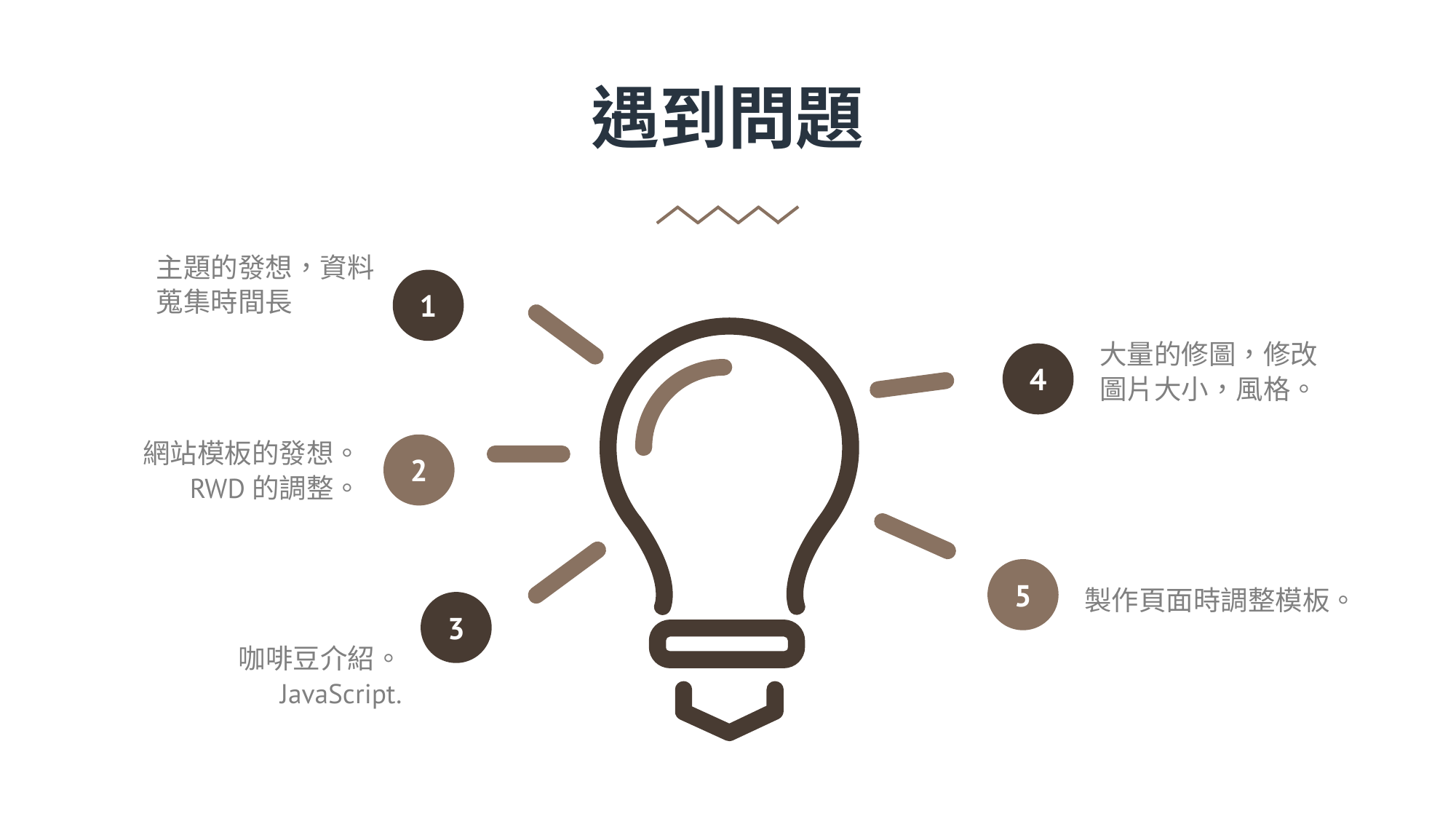

遇到問題
主題的發想，資料蒐集時間長

1

大量的修圖，修改圖片大小，風格。

4
網站模板的發想。
RWD的調整。

2

5
製作頁面時調整模板。

3
咖啡豆介紹。
JavaScript.